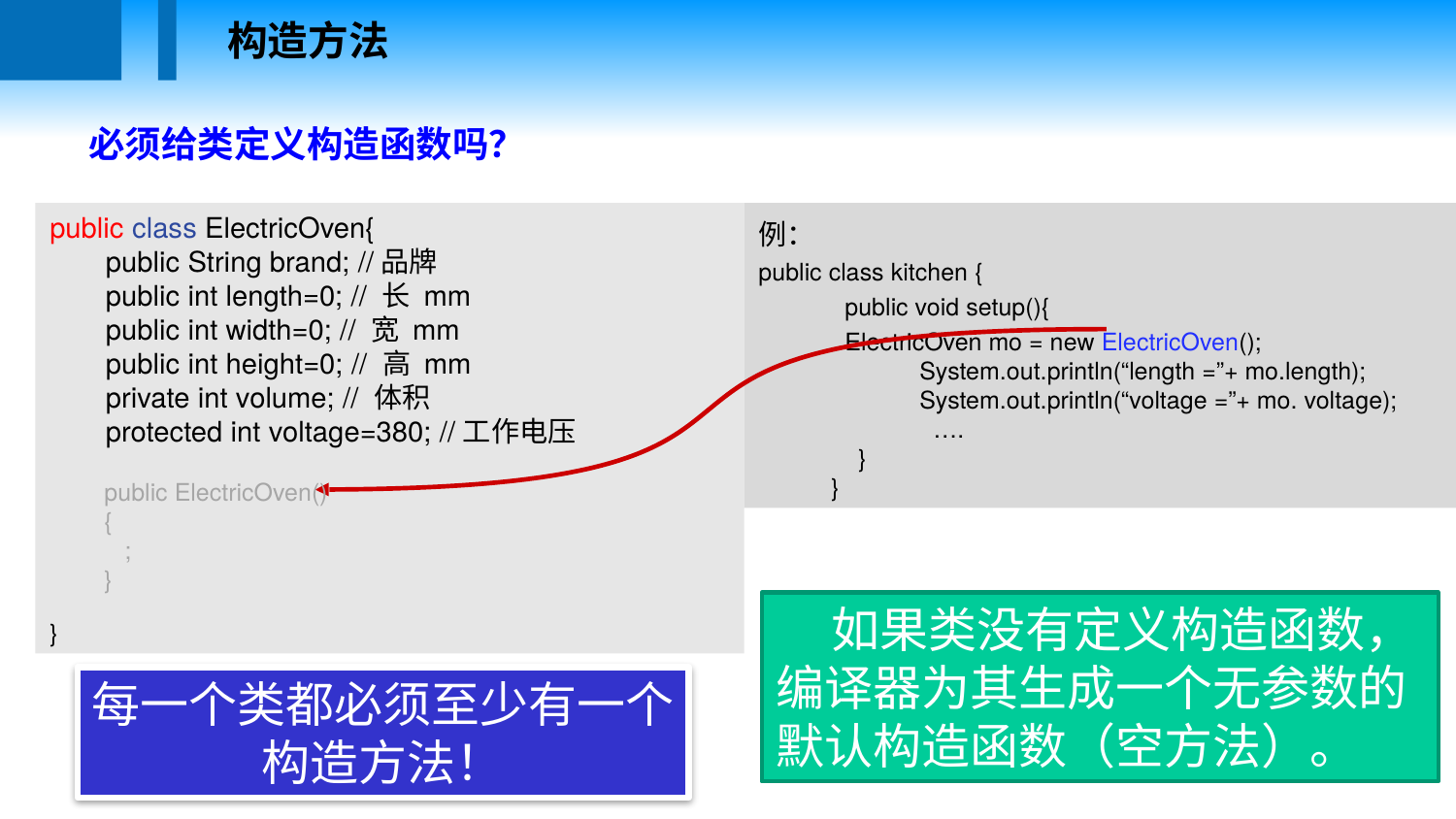

构造方法
必须给类定义构造函数吗？
public class ElectricOven{
       public String brand; //品牌
       public int length=0; // 长 mm
       public int width=0; // 宽 mm
       public int height=0; // 高 mm
       private int volume; // 体积
       protected int voltage=380; //工作电压

}
例：
public class kitchen {
  public void setup(){
  ElectricOven mo = new ElectricOven();
             System.out.println(“length =”+ mo.length);
             System.out.println(“voltage =”+ mo. voltage);
               ….
    }
}
public ElectricOven()
{
   ;
}

    如果类没有定义构造函数，编译器为其生成一个无参数的默认构造函数（空方法）。
每一个类都必须至少有一个
构造方法！